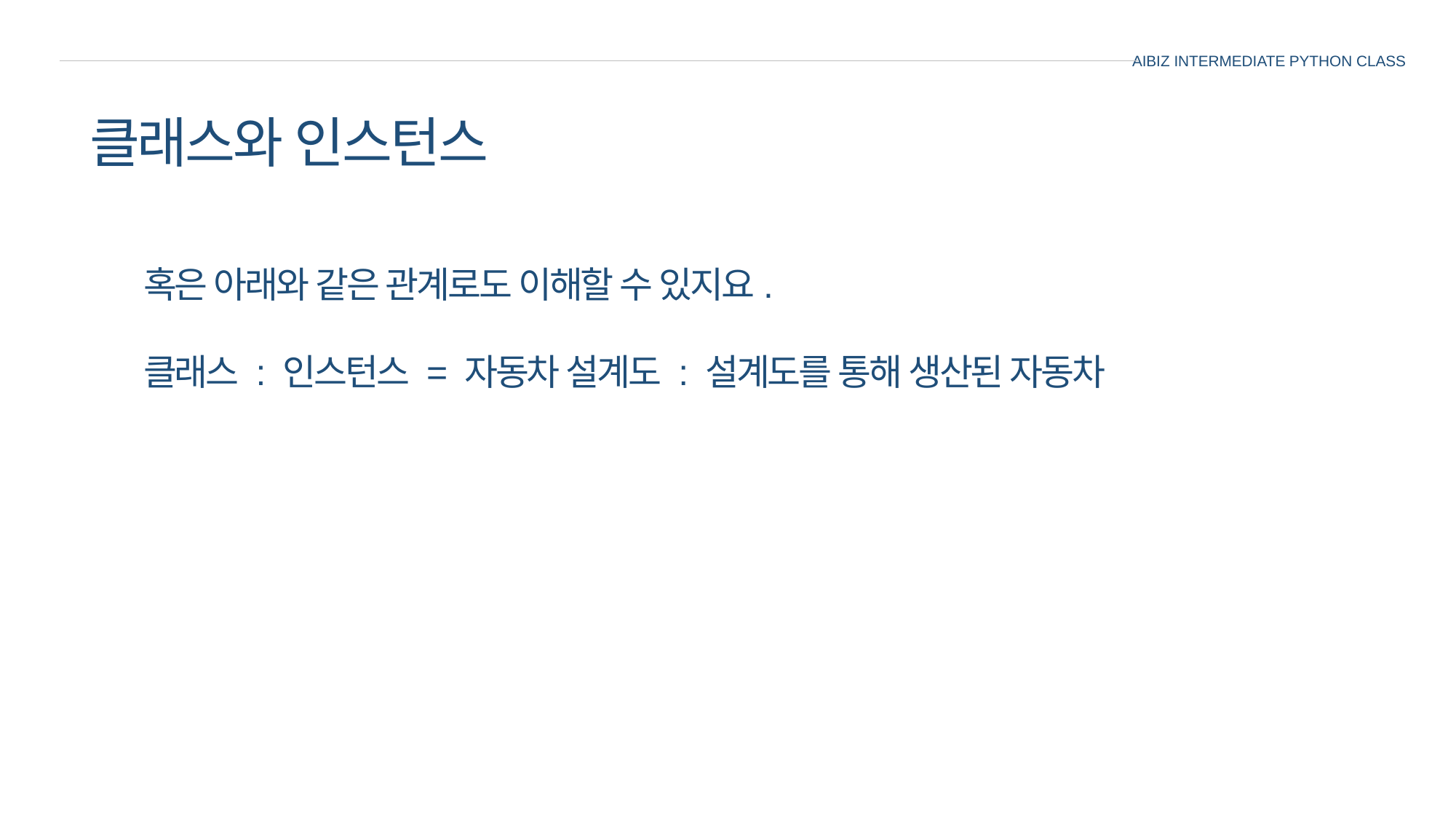

AIBIZ INTERMEDIATE PYTHON CLASS
클래스와 인스턴스
혹은 아래와 같은 관계로도 이해할 수 있지요.

클래스 : 인스턴스 = 자동차 설계도 : 설계도를 통해 생산된 자동차